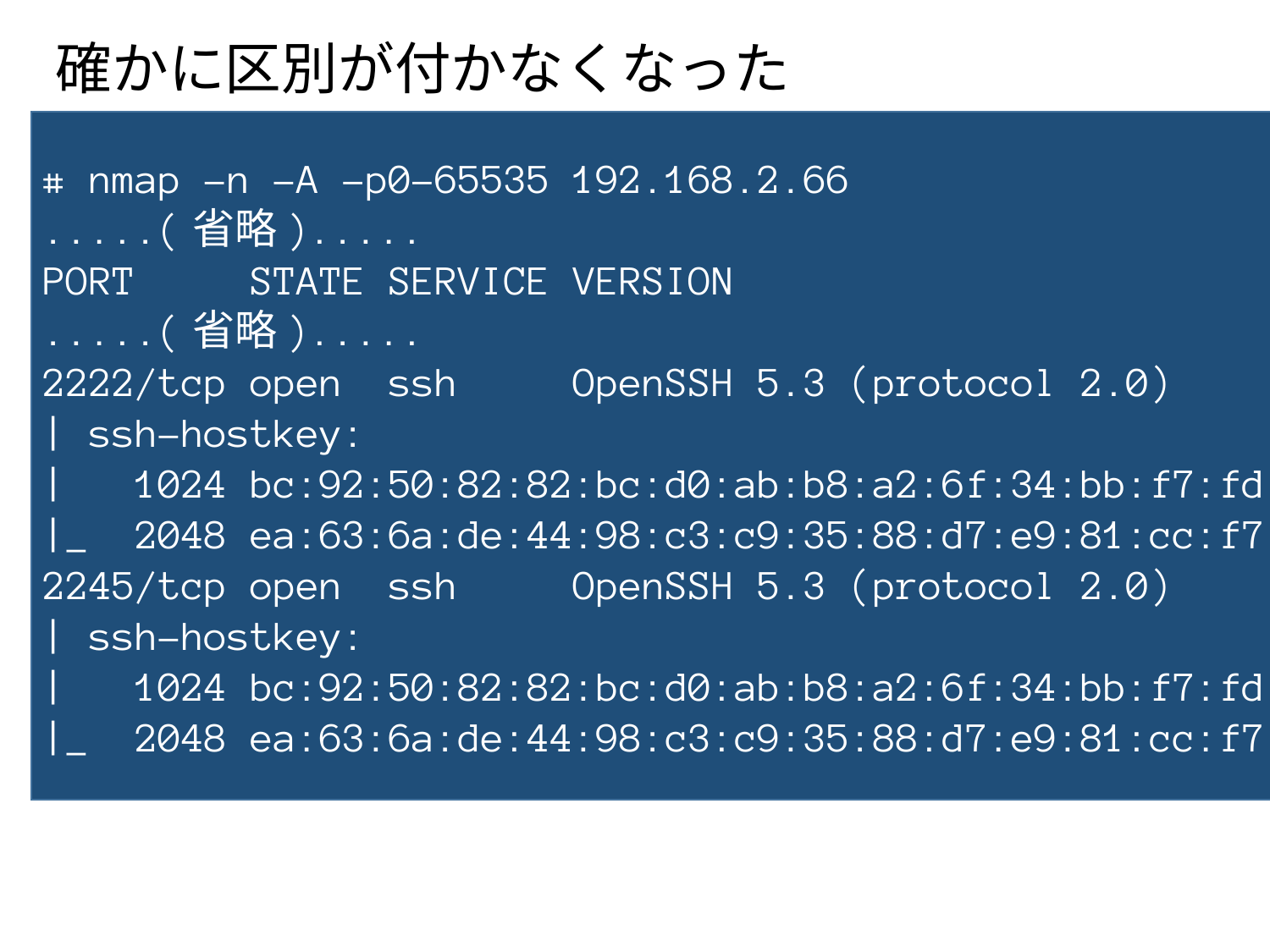

確かに区別が付かなくなった
# nmap -n -A -p0-65535 192.168.2.66
.....(省略).....
PORT     STATE SERVICE VERSION
.....(省略).....
2222/tcp open  ssh     OpenSSH 5.3 (protocol 2.0)
| ssh-hostkey:
|   1024 bc:92:50:82:82:bc:d0:ab:b8:a2:6f:34:bb:f7:fd:bd (DSA)
|_  2048 ea:63:6a:de:44:98:c3:c9:35:88:d7:e9:81:cc:f7:47 (RSA)
2245/tcp open  ssh     OpenSSH 5.3 (protocol 2.0)
| ssh-hostkey:
|   1024 bc:92:50:82:82:bc:d0:ab:b8:a2:6f:34:bb:f7:fd:bd (DSA)
|_  2048 ea:63:6a:de:44:98:c3:c9:35:88:d7:e9:81:cc:f7:47 (RSA)